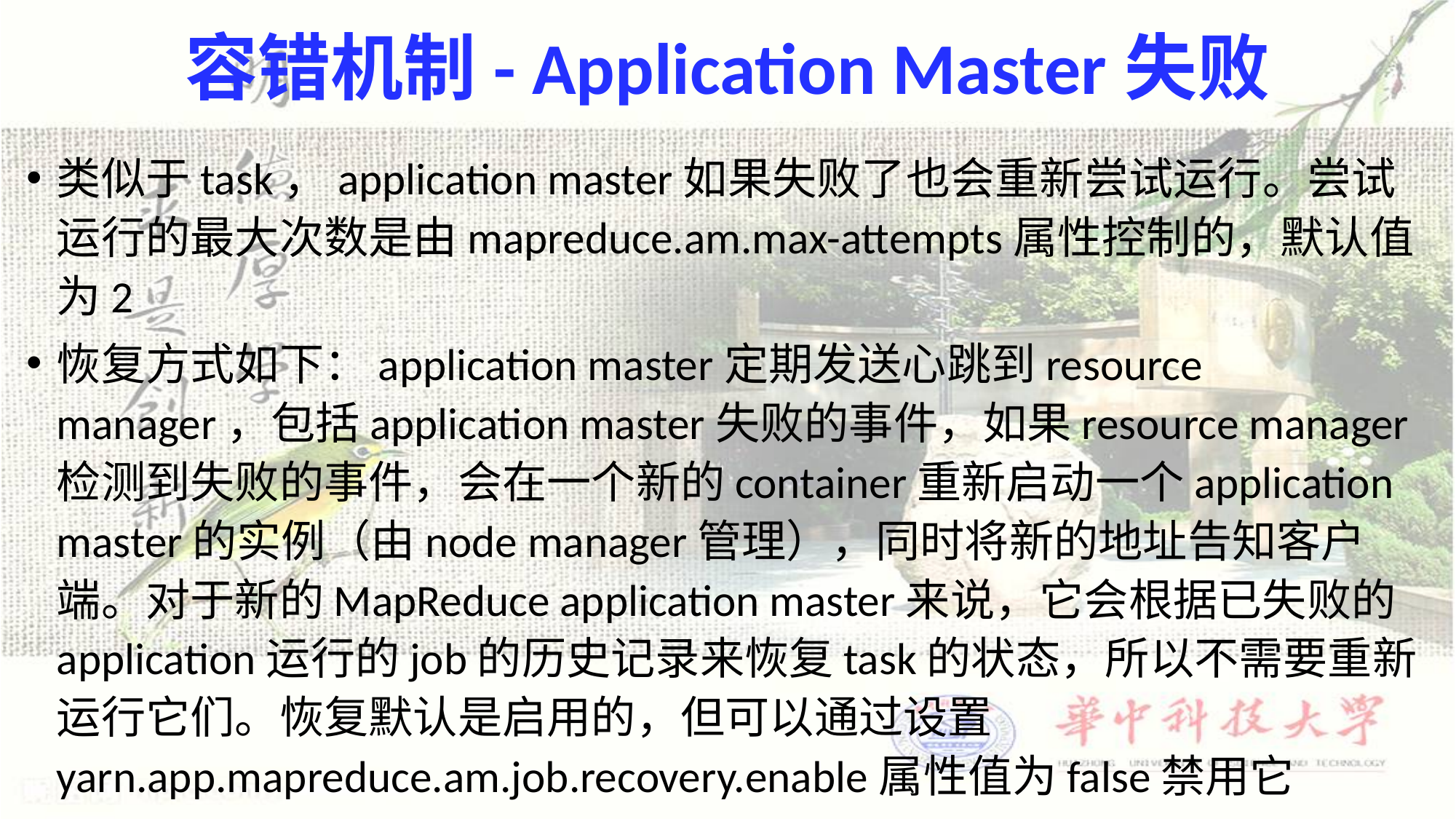

# 容错机制- Application Master失败
类似于task，application master如果失败了也会重新尝试运行。尝试运行的最大次数是由mapreduce.am.max-attempts属性控制的，默认值为2
恢复方式如下：application master定期发送心跳到resource manager，包括application master失败的事件，如果resource manager 检测到失败的事件，会在一个新的container重新启动一个application master的实例（由node manager管理），同时将新的地址告知客户端。对于新的MapReduce application master来说，它会根据已失败的application运行的job的历史记录来恢复task的状态，所以不需要重新运行它们。恢复默认是启用的，但可以通过设置yarn.app.mapreduce.am.job.recovery.enable属性值为false禁用它